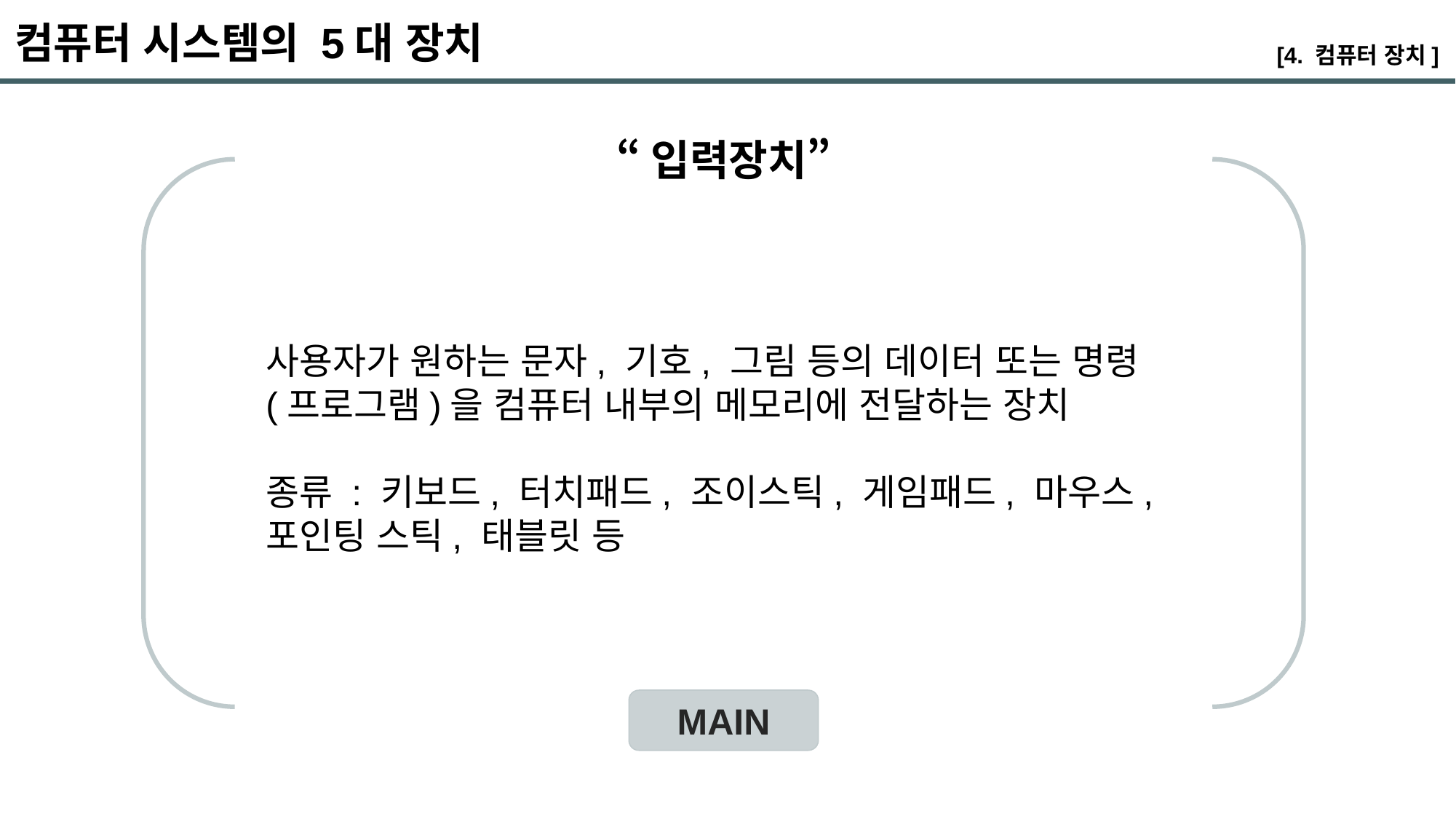

컴퓨터 시스템의 5대 장치
[4. 컴퓨터 장치]

“입력장치”

사용자가 원하는 문자, 기호, 그림 등의 데이터 또는 명령(프로그램)을 컴퓨터 내부의 메모리에 전달하는 장치

종류 : 키보드, 터치패드, 조이스틱, 게임패드, 마우스, 포인팅 스틱, 태블릿 등
MAIN